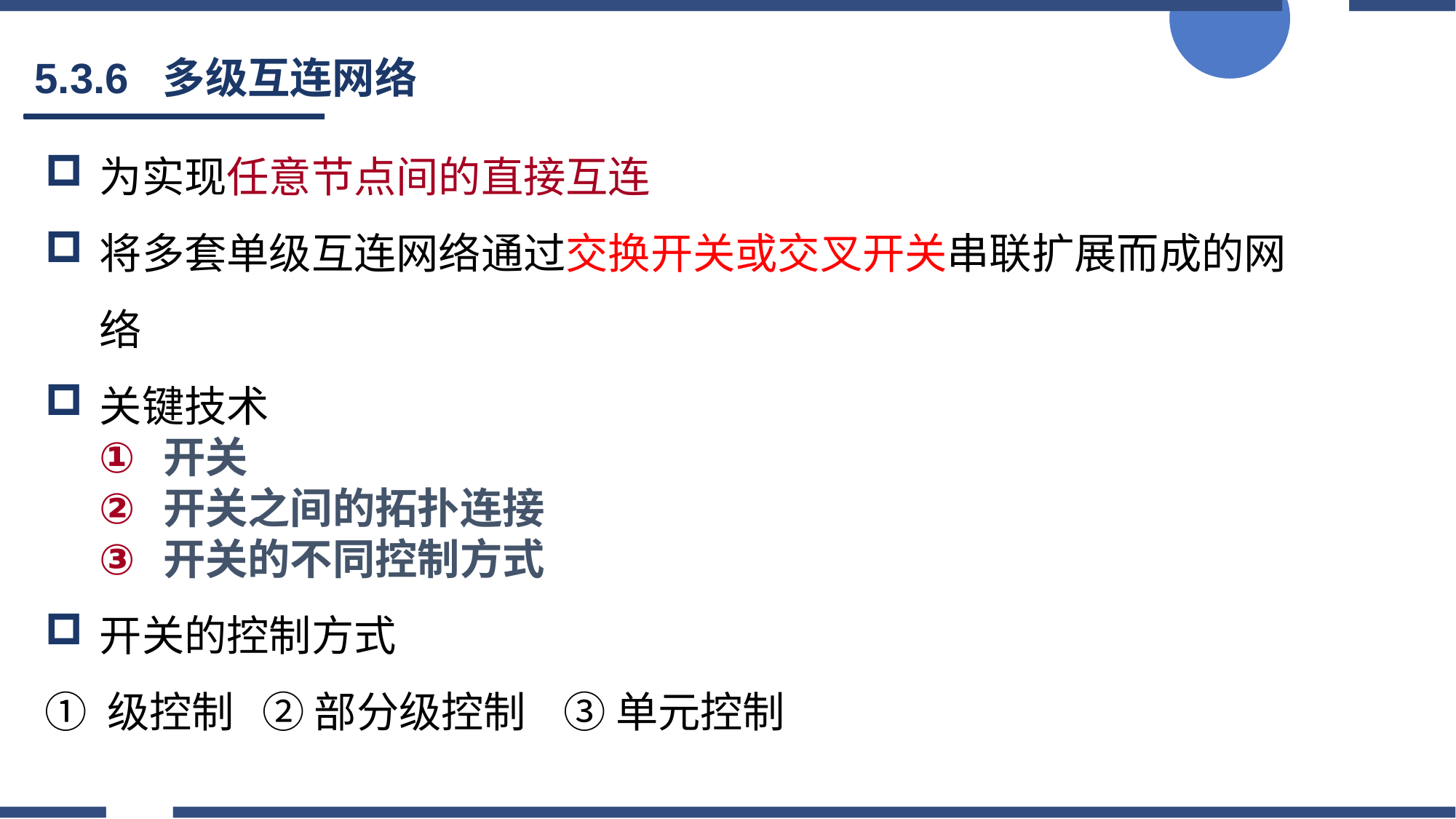

# 5.3.6  多级互连网络
为实现任意节点间的直接互连
将多套单级互连网络通过交换开关或交叉开关串联扩展而成的网络
关键技术
开关
开关之间的拓扑连接
开关的不同控制方式
开关的控制方式
① 级控制   ② 部分级控制    ③ 单元控制